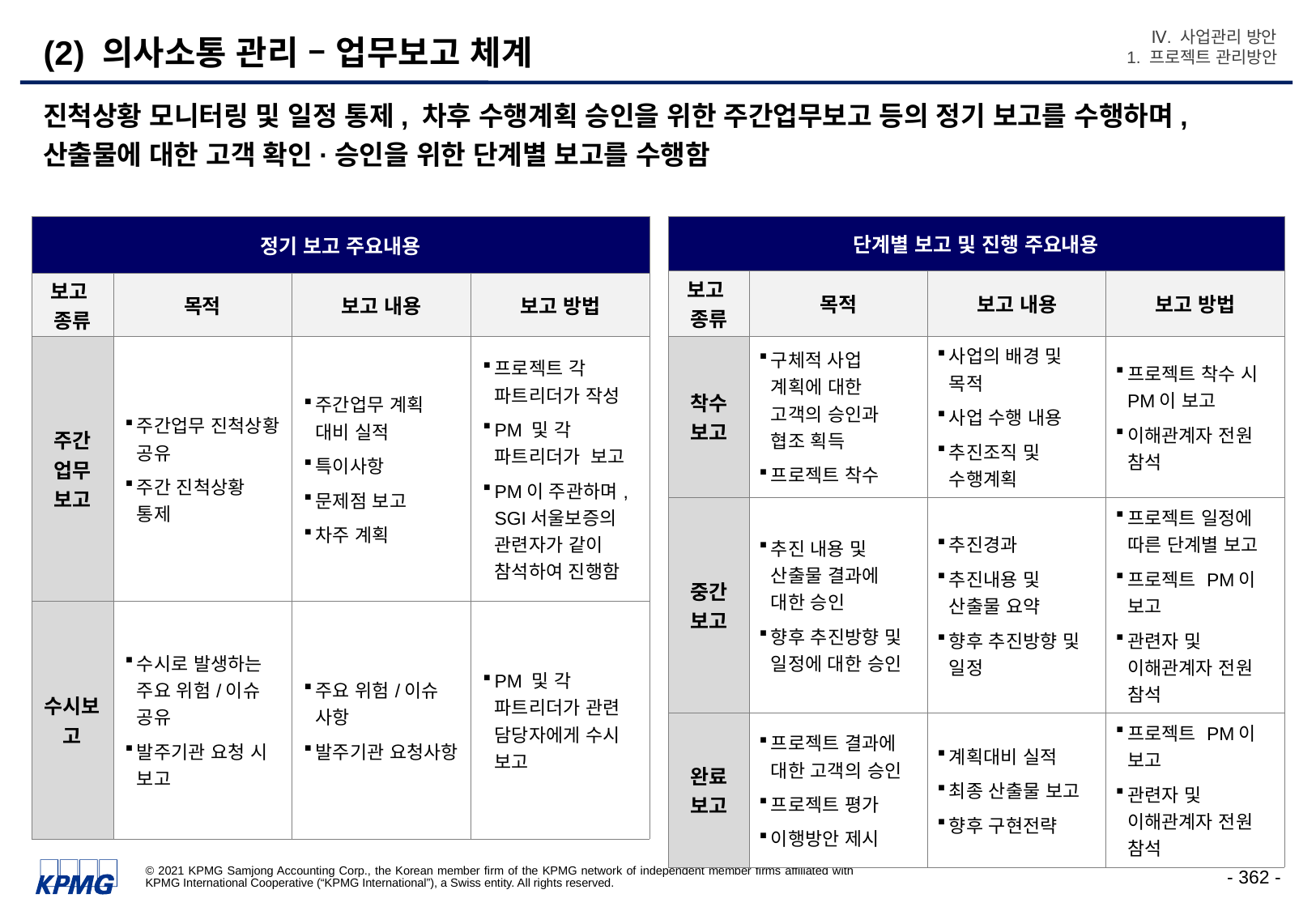

Ⅳ. 사업관리 방안
1. 프로젝트 관리방안
# (2) 의사소통 관리 – 업무보고 체계
진척상황 모니터링 및 일정 통제, 차후 수행계획 승인을 위한 주간업무보고 등의 정기 보고를 수행하며, 산출물에 대한 고객 확인·승인을 위한 단계별 보고를 수행함
| 정기 보고 주요내용 |  |  |  |
| --- | --- | --- | --- |
| 보고 종류 | 목적 | 보고 내용 | 보고 방법 |
| 주간 업무 보고 | 주간업무 진척상황 공유 주간 진척상황 통제 | 주간업무 계획 대비 실적 특이사항 문제점 보고 차주 계획 | 프로젝트 각 파트리더가 작성 PM 및 각 파트리더가 보고 PM이 주관하며, SGI서울보증의 관련자가 같이 참석하여 진행함 |
| 수시보고 | 수시로 발생하는 주요 위험/이슈 공유 발주기관 요청 시 보고 | 주요 위험/이슈 사항 발주기관 요청사항 | PM 및 각 파트리더가 관련 담당자에게 수시 보고 |
| 단계별 보고 및 진행 주요내용 |  |  |  |
| --- | --- | --- | --- |
| 보고 종류 | 목적 | 보고 내용 | 보고 방법 |
| 착수 보고 | 구체적 사업 계획에 대한 고객의 승인과 협조 획득 프로젝트 착수 | 사업의 배경 및 목적 사업 수행 내용 추진조직 및 수행계획 | 프로젝트 착수 시 PM이 보고 이해관계자 전원 참석 |
| 중간 보고 | 추진 내용 및 산출물 결과에 대한 승인 향후 추진방향 및 일정에 대한 승인 | 추진경과 추진내용 및 산출물 요약 향후 추진방향 및 일정 | 프로젝트 일정에 따른 단계별 보고 프로젝트 PM이 보고 관련자 및 이해관계자 전원 참석 |
| 완료 보고 | 프로젝트 결과에 대한 고객의 승인 프로젝트 평가 이행방안 제시 | 계획대비 실적 최종 산출물 보고 향후 구현전략 | 프로젝트 PM이 보고 관련자 및 이해관계자 전원 참석 |